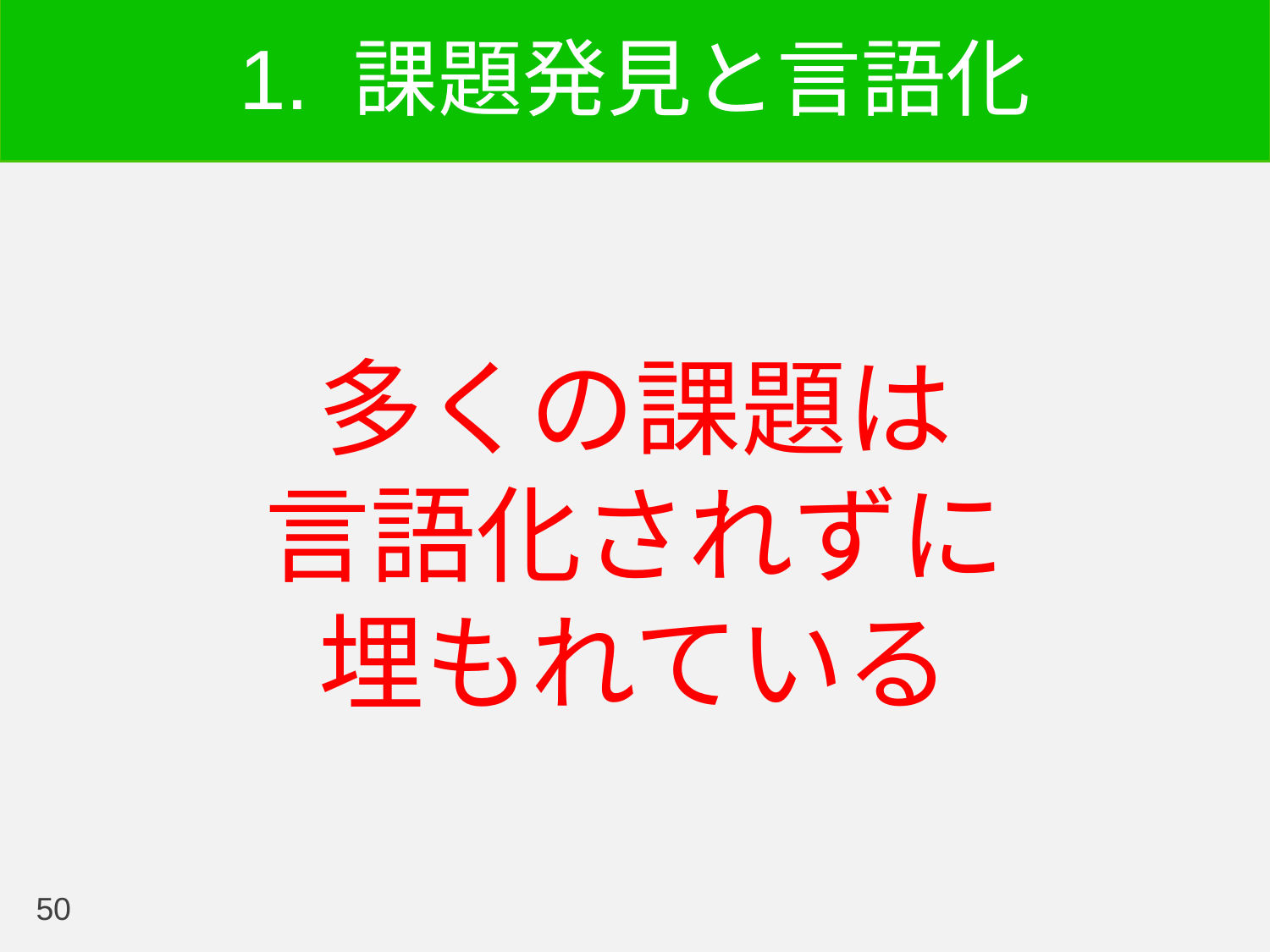

# 1. 課題発見と言語化
多くの課題は
言語化されずに
埋もれている
50